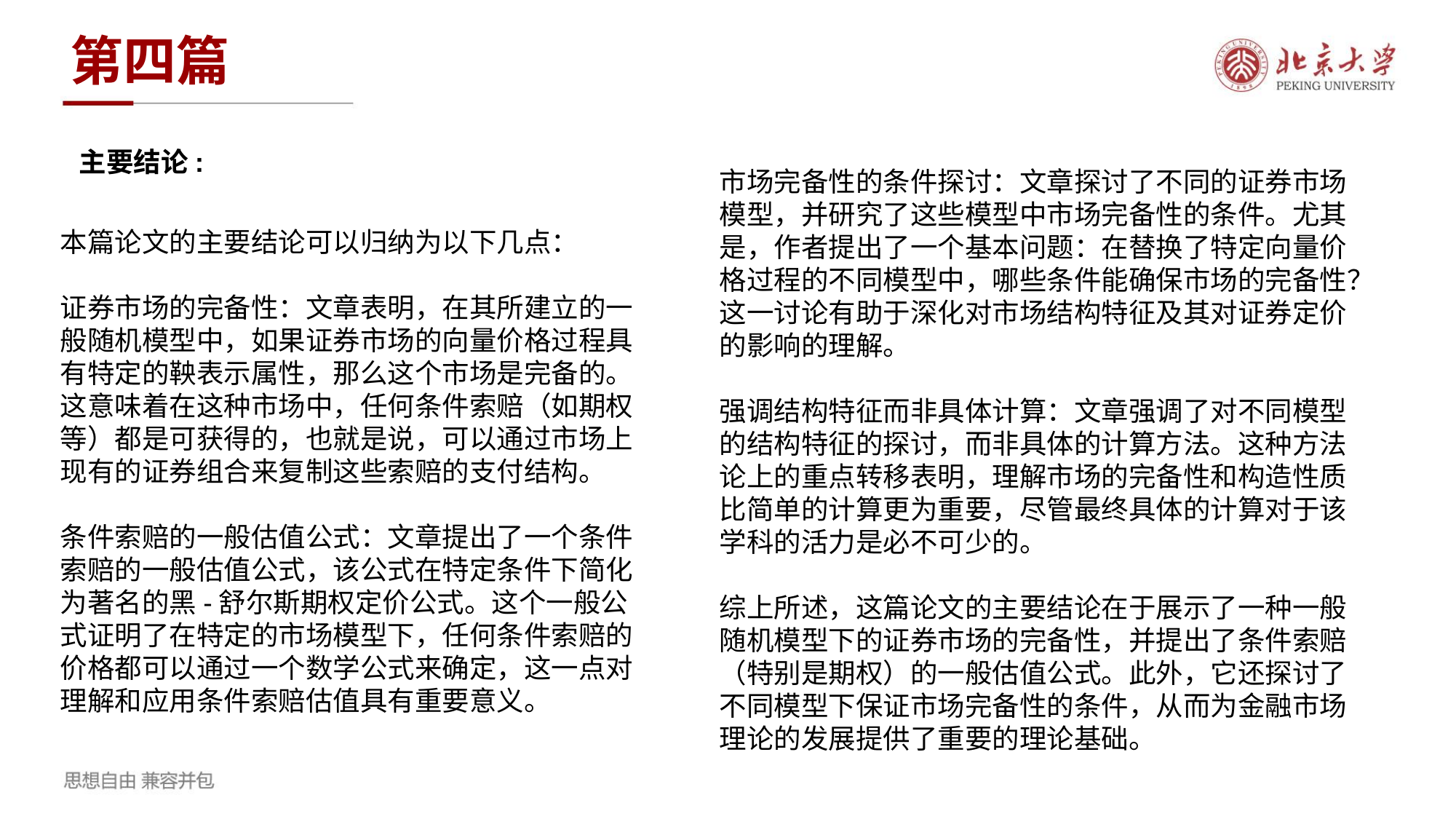

第四篇
主要结论:
市场完备性的条件探讨：文章探讨了不同的证券市场模型，并研究了这些模型中市场完备性的条件。尤其是，作者提出了一个基本问题：在替换了特定向量价格过程的不同模型中，哪些条件能确保市场的完备性？这一讨论有助于深化对市场结构特征及其对证券定价的影响的理解​​。

强调结构特征而非具体计算：文章强调了对不同模型的结构特征的探讨，而非具体的计算方法。这种方法论上的重点转移表明，理解市场的完备性和构造性质比简单的计算更为重要，尽管最终具体的计算对于该学科的活力是必不可少的​​。

综上所述，这篇论文的主要结论在于展示了一种一般随机模型下的证券市场的完备性，并提出了条件索赔（特别是期权）的一般估值公式。此外，它还探讨了不同模型下保证市场完备性的条件，从而为金融市场理论的发展提供了重要的理论基础。
本篇论文的主要结论可以归纳为以下几点：

证券市场的完备性：文章表明，在其所建立的一般随机模型中，如果证券市场的向量价格过程具有特定的鞅表示属性，那么这个市场是完备的。这意味着在这种市场中，任何条件索赔（如期权等）都是可获得的，也就是说，可以通过市场上现有的证券组合来复制这些索赔的支付结构​​。

条件索赔的一般估值公式：文章提出了一个条件索赔的一般估值公式，该公式在特定条件下简化为著名的黑-舒尔斯期权定价公式。这个一般公式证明了在特定的市场模型下，任何条件索赔的价格都可以通过一个数学公式来确定，这一点对理解和应用条件索赔估值具有重要意义​​。